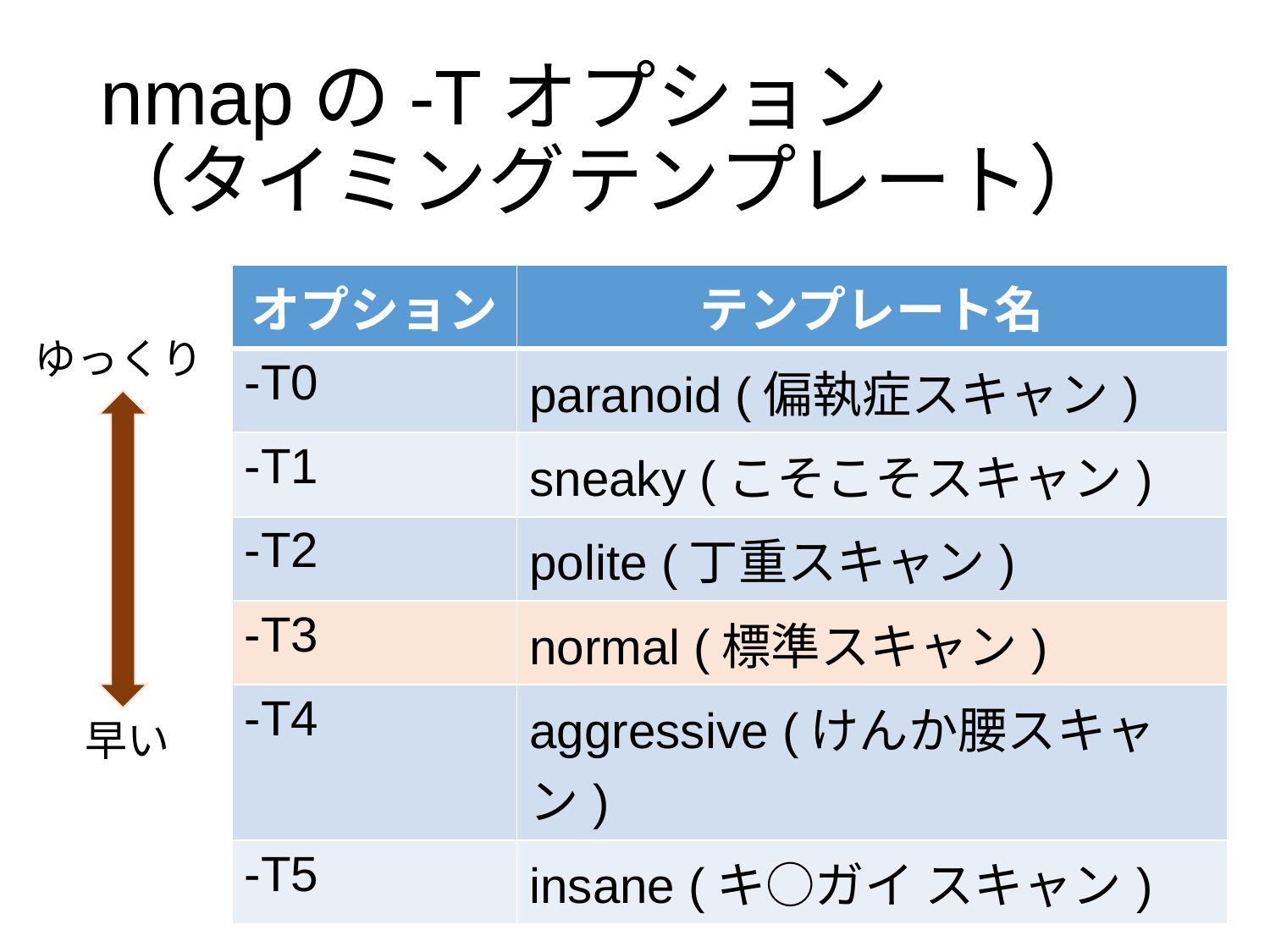

# nmapの-Tオプション （タイミングテンプレート）
| オプション | テンプレート名 |
| --- | --- |
| -T0 | paranoid (偏執症スキャン) |
| -T1 | sneaky (こそこそスキャン) |
| -T2 | polite (丁重スキャン) |
| -T3 | normal (標準スキャン) |
| -T4 | aggressive (けんか腰スキャン) |
| -T5 | insane (キ○ガイ スキャン) |
ゆっくり

早い